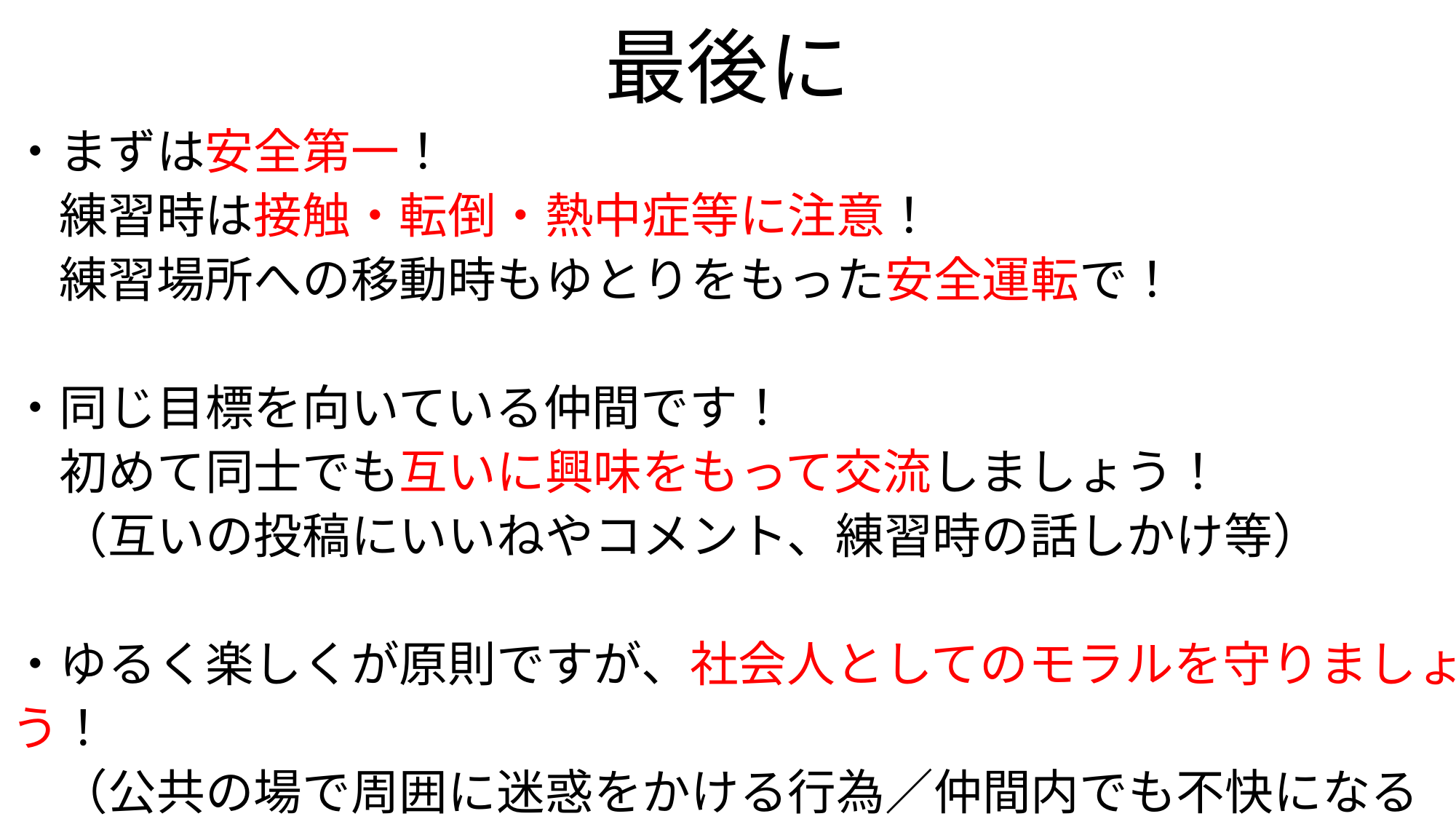

最後に
・まずは安全第一！
　練習時は接触・転倒・熱中症等に注意！
　練習場所への移動時もゆとりをもった安全運転で！

・同じ目標を向いている仲間です！
　初めて同士でも互いに興味をもって交流しましょう！
　（互いの投稿にいいねやコメント、練習時の話しかけ等）

・ゆるく楽しくが原則ですが、社会人としてのモラルを守りましょう！
　（公共の場で周囲に迷惑をかける行為／仲間内でも不快になる行為）